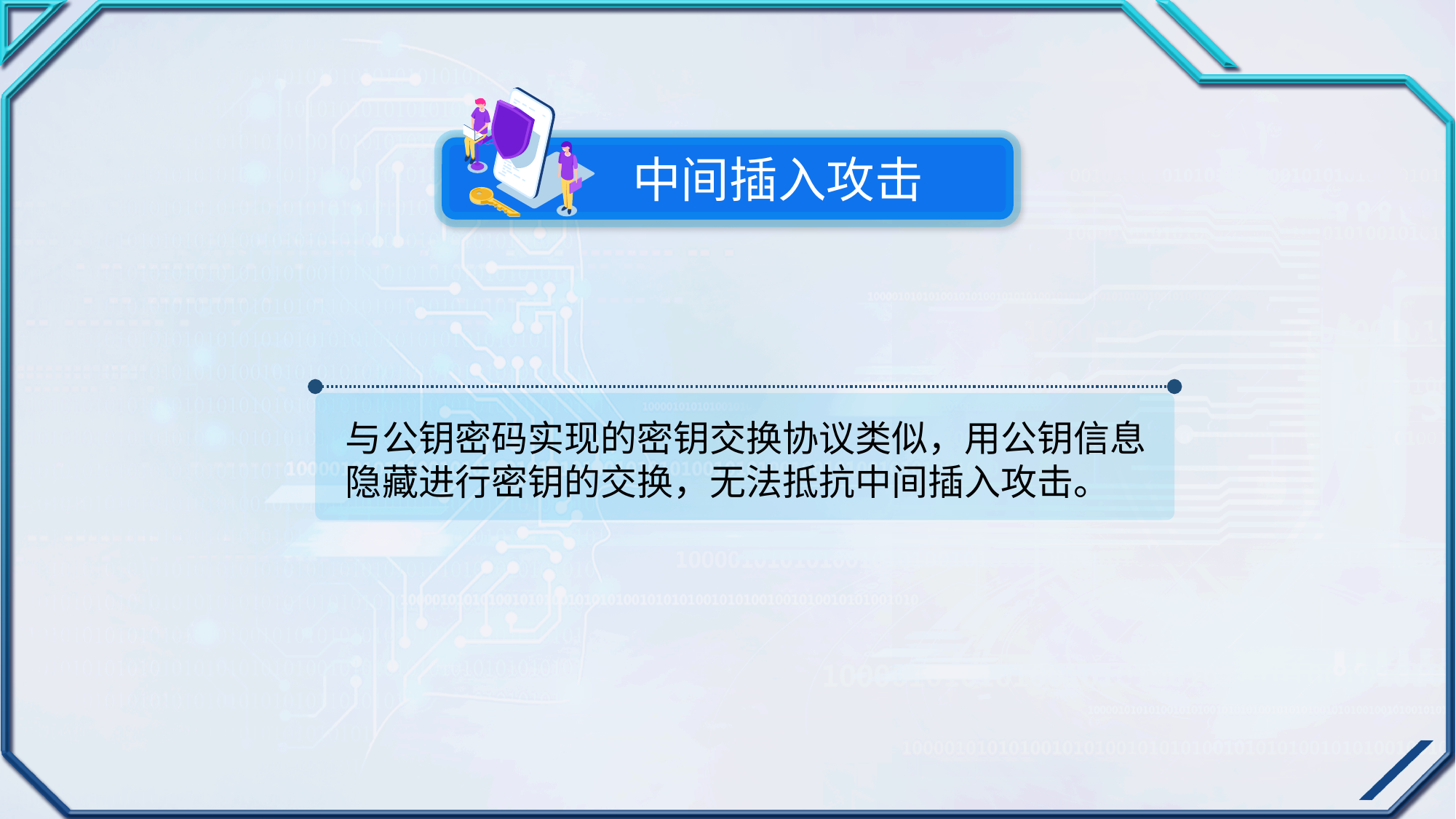

中间插入攻击

与公钥密码实现的密钥交换协议类似，用公钥信息隐藏进行密钥的交换，无法抵抗中间插入攻击。